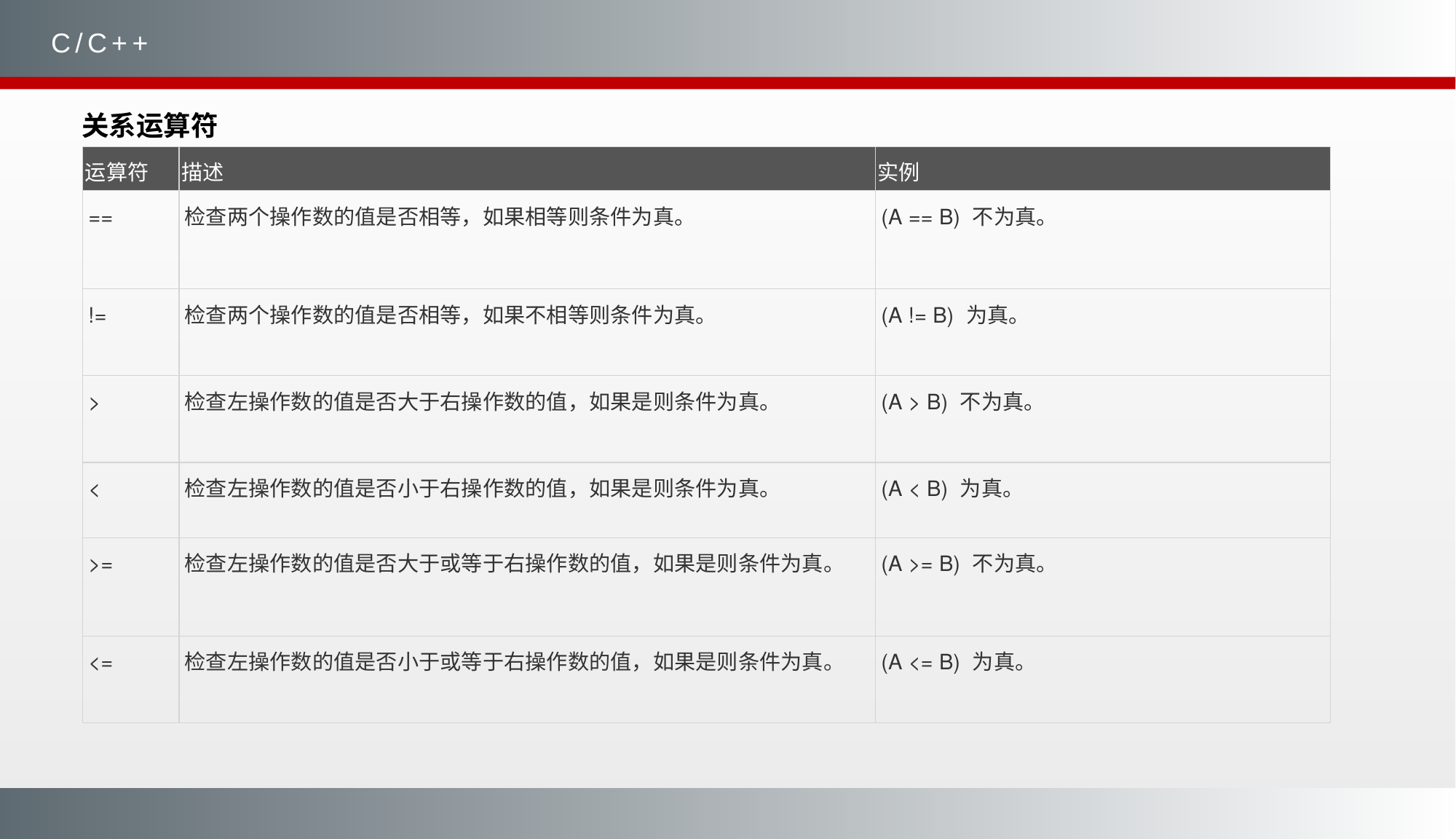

C/C++
关系运算符
| 运算符 | 描述 | 实例 |
| --- | --- | --- |
| == | 检查两个操作数的值是否相等，如果相等则条件为真。 | (A == B) 不为真。 |
| != | 检查两个操作数的值是否相等，如果不相等则条件为真。 | (A != B) 为真。 |
| > | 检查左操作数的值是否大于右操作数的值，如果是则条件为真。 | (A > B) 不为真。 |
| < | 检查左操作数的值是否小于右操作数的值，如果是则条件为真。 | (A < B) 为真。 |
| >= | 检查左操作数的值是否大于或等于右操作数的值，如果是则条件为真。 | (A >= B) 不为真。 |
| <= | 检查左操作数的值是否小于或等于右操作数的值，如果是则条件为真。 | (A <= B) 为真。 |